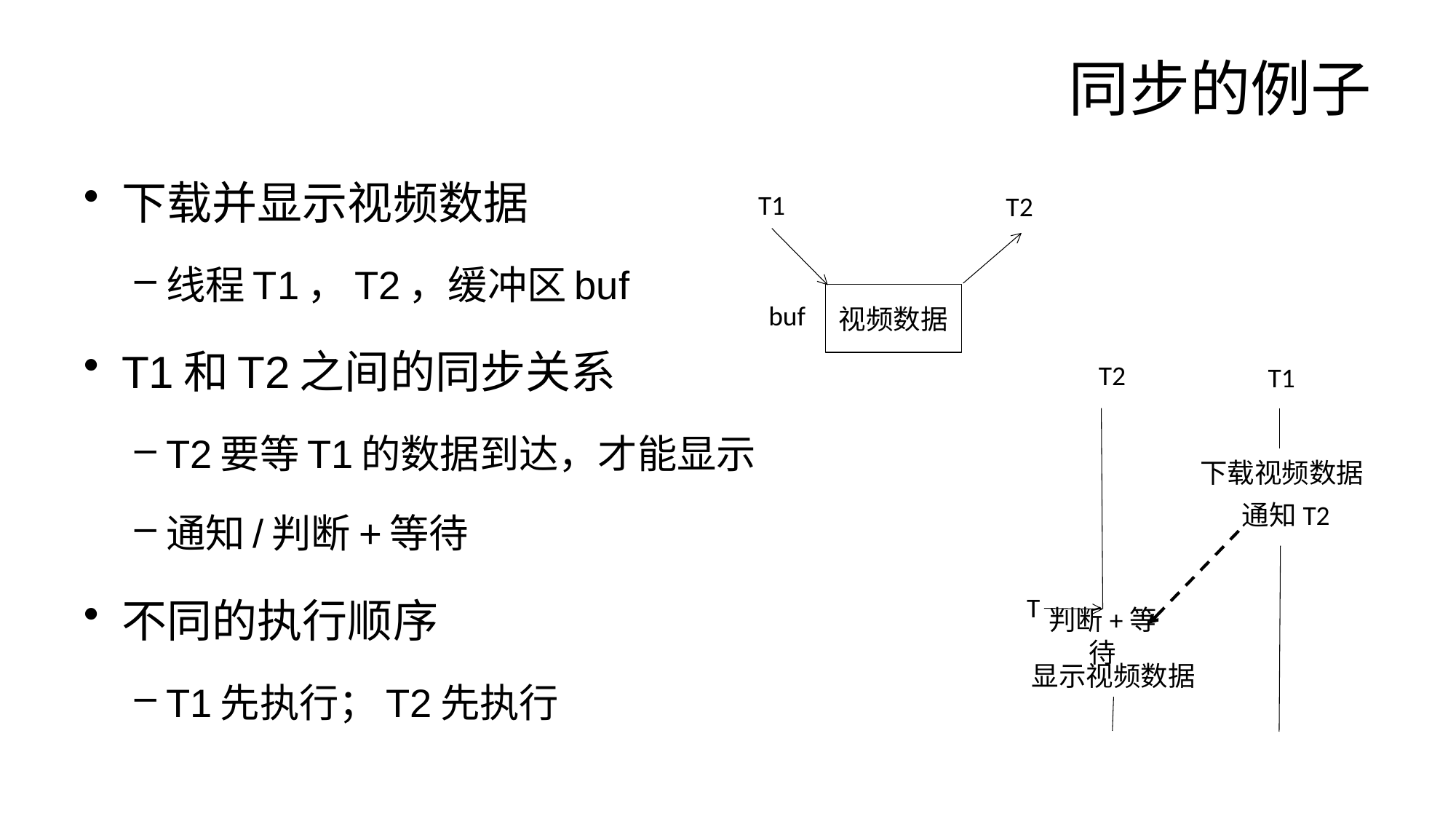

# 同步的例子
下载并显示视频数据
线程T1，T2，缓冲区buf
T1和T2之间的同步关系
T2要等T1的数据到达，才能显示
通知/判断+等待
不同的执行顺序
T1先执行；T2先执行
T1
T2
buf
视频数据
T2
T1
下载视频数据
通知T2
T
判断+等待
显示视频数据